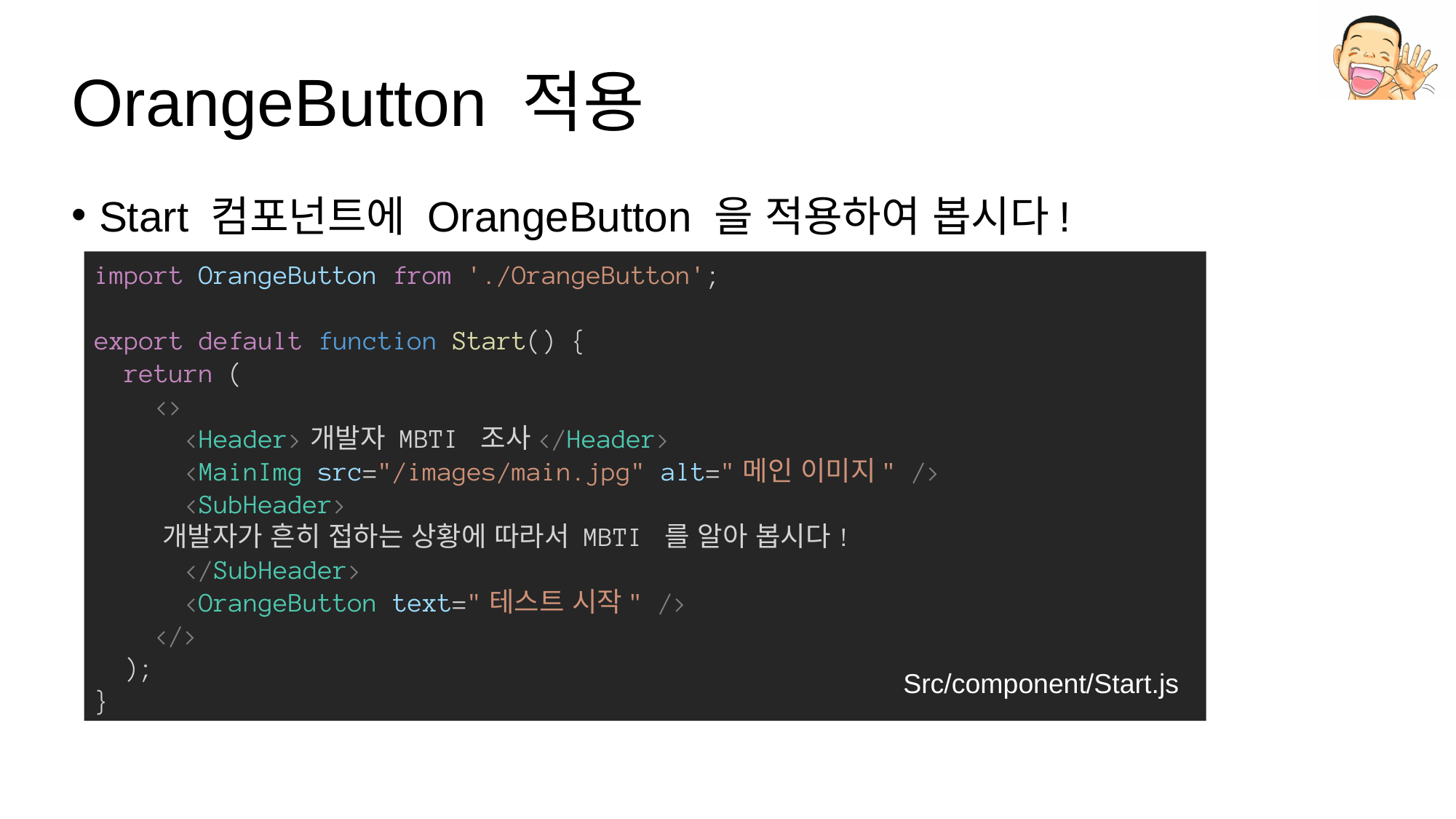

# OrangeButton 적용
Start 컴포넌트에 OrangeButton 을 적용하여 봅시다!
import OrangeButton from './OrangeButton';
export default function Start() {
  return (
    <>
      <Header>개발자 MBTI 조사</Header>
      <MainImg src="/images/main.jpg" alt="메인 이미지" />
      <SubHeader>
        개발자가 흔히 접하는 상황에 따라서 MBTI 를 알아 봅시다!
      </SubHeader>
      <OrangeButton text="테스트 시작" />
    </>
  );
}
Src/component/Start.js